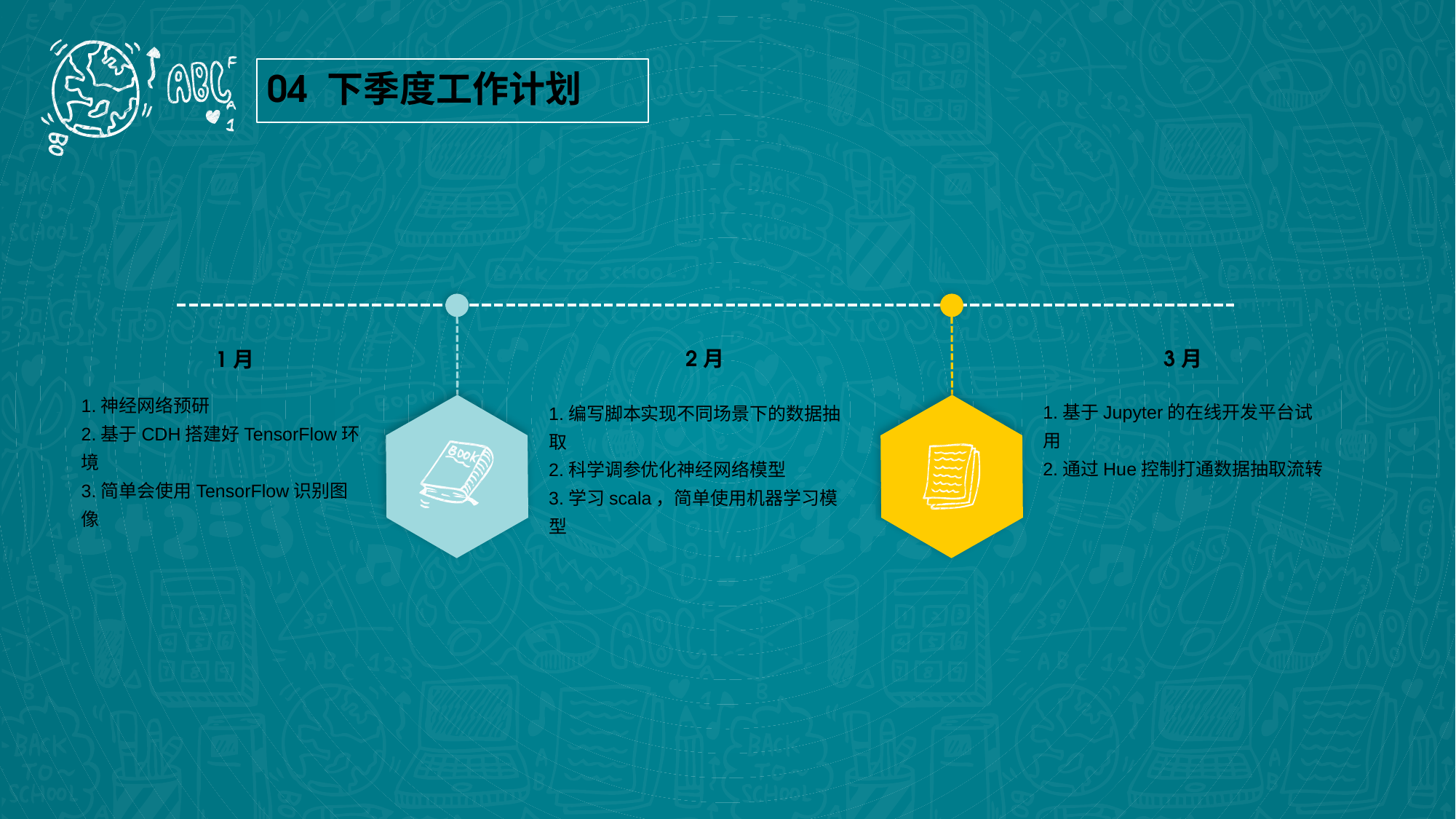

04 下季度工作计划

2月
1.编写脚本实现不同场景下的数据抽取
2.科学调参优化神经网络模型
3.学习scala，简单使用机器学习模型
3月
1.基于Jupyter的在线开发平台试用
2.通过Hue控制打通数据抽取流转
1月
1.神经网络预研
2.基于CDH搭建好TensorFlow环境
3.简单会使用TensorFlow识别图像